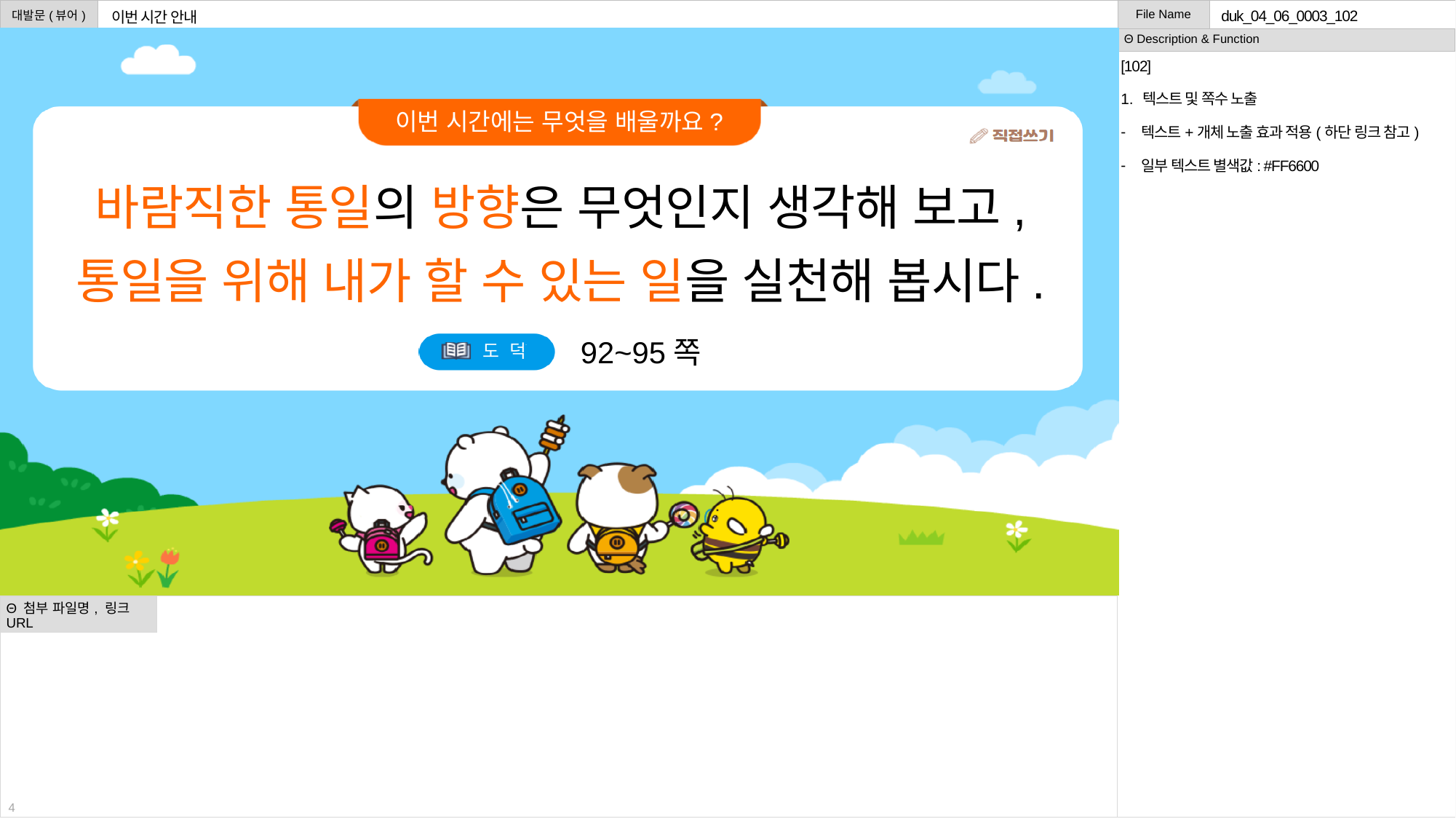

duk_04_06_0003_102
이번 시간 안내

[102]
텍스트 및 쪽수 노출
텍스트+개체 노출 효과 적용(하단 링크 참고)
일부 텍스트 별색값: #FF6600

바람직한 통일의 방향은 무엇인지 생각해 보고,
통일을 위해 내가 할 수 있는 일을 실천해 봅시다.
92~95쪽